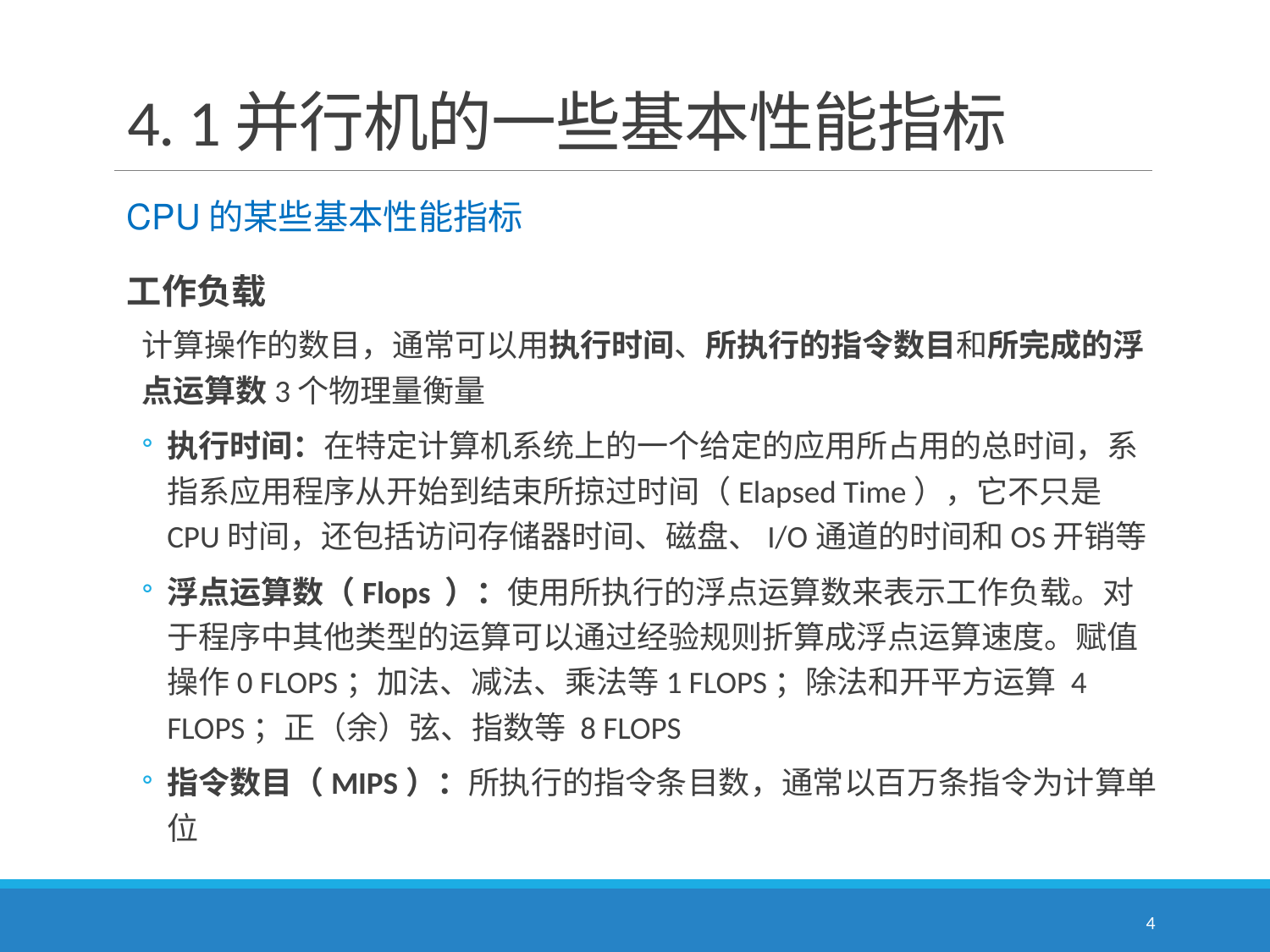

# 4. 1并行机的一些基本性能指标
CPU的某些基本性能指标
工作负载
计算操作的数目，通常可以用执行时间、所执行的指令数目和所完成的浮点运算数3个物理量衡量
执行时间：在特定计算机系统上的一个给定的应用所占用的总时间，系指系应用程序从开始到结束所掠过时间（Elapsed Time），它不只是CPU时间，还包括访问存储器时间、磁盘、I/O通道的时间和OS开销等
浮点运算数（Flops ）：使用所执行的浮点运算数来表示工作负载。对于程序中其他类型的运算可以通过经验规则折算成浮点运算速度。赋值操作0 FLOPS；加法、减法、乘法等1 FLOPS；除法和开平方运算 4 FLOPS；正（余）弦、指数等 8 FLOPS
指令数目（MIPS）：所执行的指令条目数，通常以百万条指令为计算单位

4